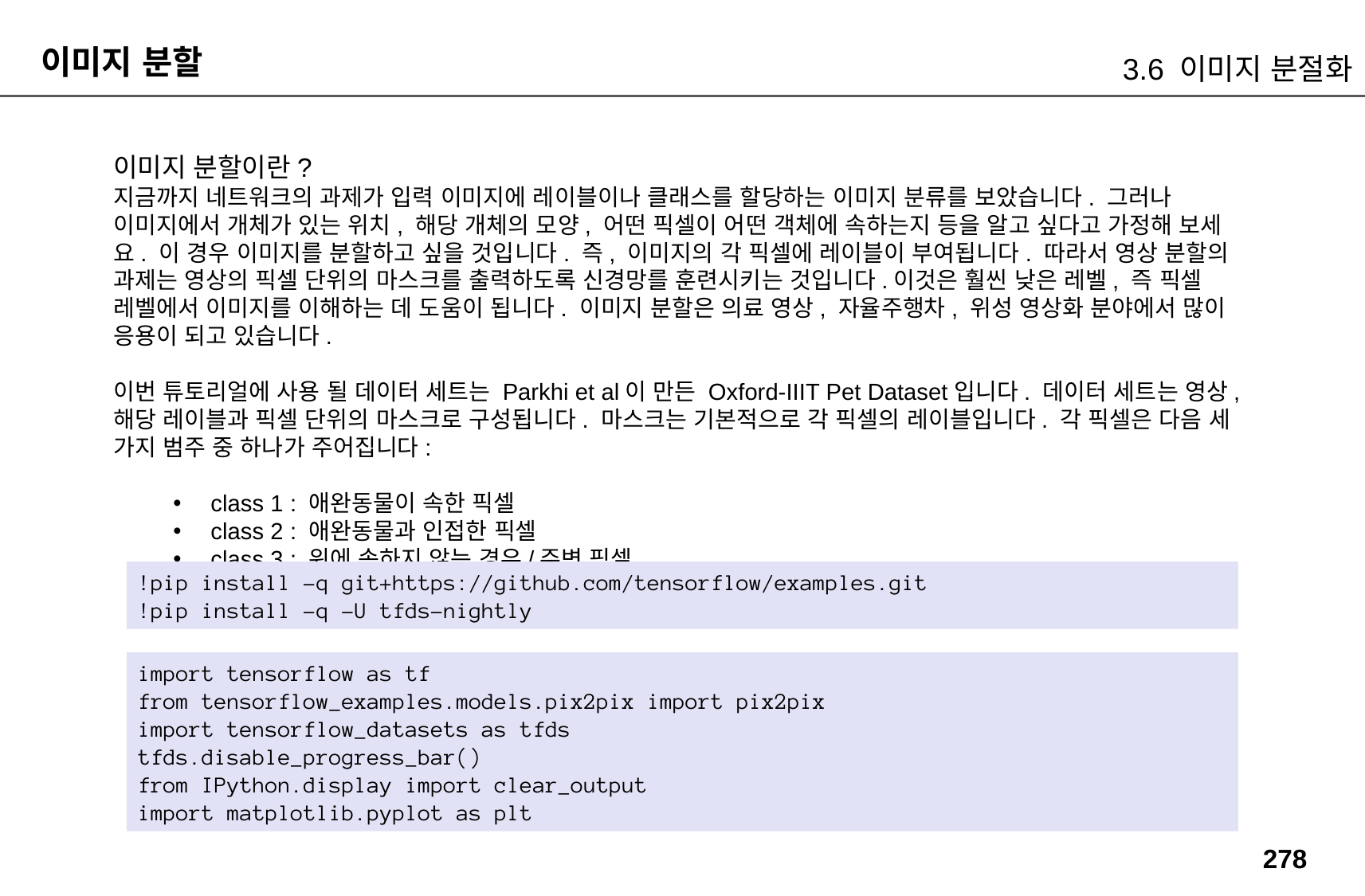

이미지 분할
3.6 이미지 분절화
이미지 분할이란?
지금까지 네트워크의 과제가 입력 이미지에 레이블이나 클래스를 할당하는 이미지 분류를 보았습니다. 그러나 이미지에서 개체가 있는 위치, 해당 개체의 모양, 어떤 픽셀이 어떤 객체에 속하는지 등을 알고 싶다고 가정해 보세요. 이 경우 이미지를 분할하고 싶을 것입니다. 즉, 이미지의 각 픽셀에 레이블이 부여됩니다. 따라서 영상 분할의 과제는 영상의 픽셀 단위의 마스크를 출력하도록 신경망를 훈련시키는 것입니다.이것은 훨씬 낮은 레벨, 즉 픽셀 레벨에서 이미지를 이해하는 데 도움이 됩니다. 이미지 분할은 의료 영상, 자율주행차, 위성 영상화 분야에서 많이 응용이 되고 있습니다.

이번 튜토리얼에 사용 될 데이터 세트는 Parkhi et al이 만든 Oxford-IIIT Pet Dataset입니다. 데이터 세트는 영상, 해당 레이블과 픽셀 단위의 마스크로 구성됩니다. 마스크는 기본적으로 각 픽셀의 레이블입니다. 각 픽셀은 다음 세 가지 범주 중 하나가 주어집니다:

class 1 : 애완동물이 속한 픽셀
class 2 : 애완동물과 인접한 픽셀
class 3 : 위에 속하지 않는 경우/주변 픽셀
!pip install -q git+https://github.com/tensorflow/examples.git
!pip install -q -U tfds-nightly
import tensorflow as tf
from tensorflow_examples.models.pix2pix import pix2pix
import tensorflow_datasets as tfds
tfds.disable_progress_bar()
from IPython.display import clear_output
import matplotlib.pyplot as plt